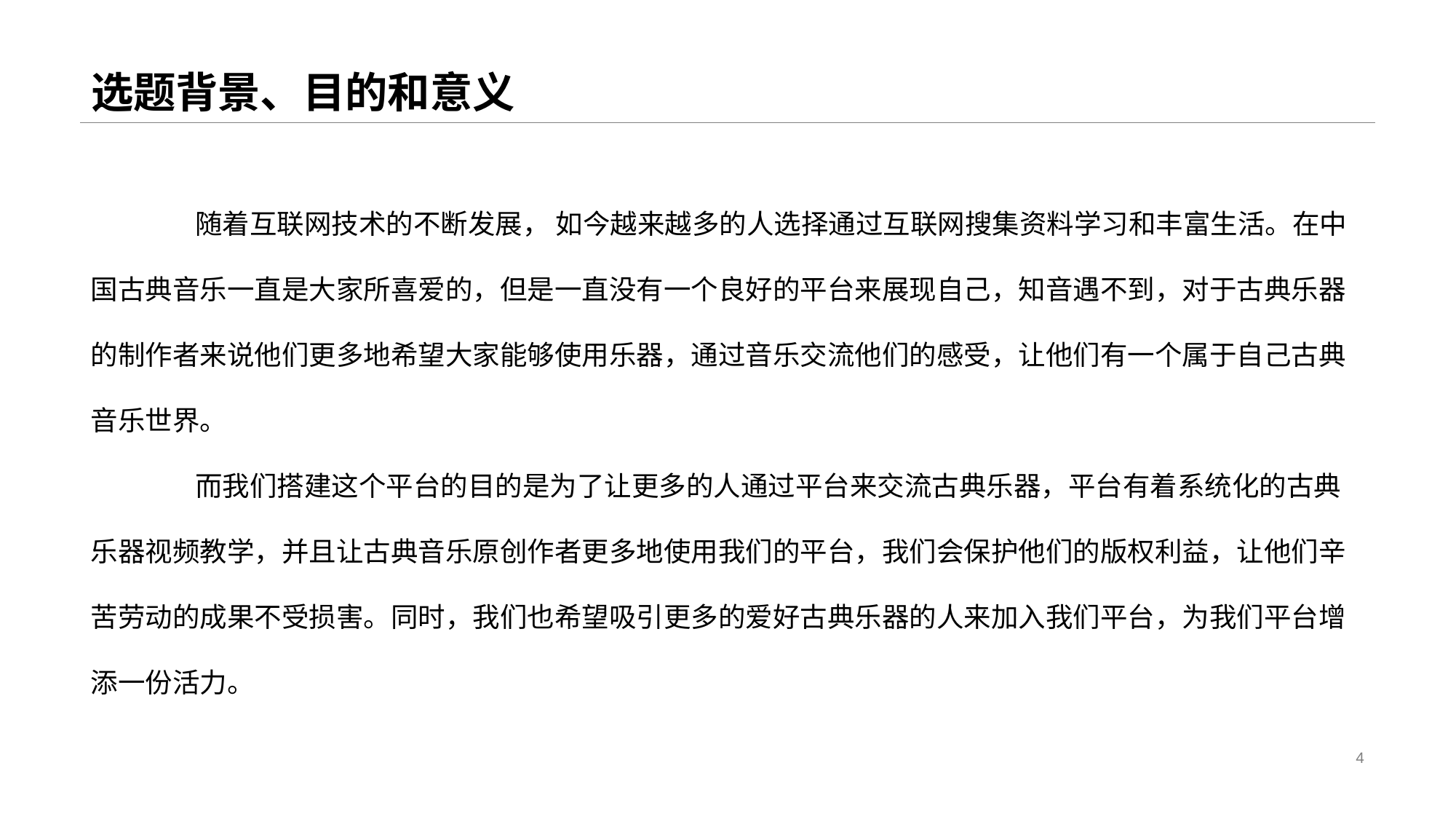

# 选题背景、目的和意义
       随着互联网技术的不断发展， 如今越来越多的人选择通过互联网搜集资料学习和丰富生活。在中国古典音乐一直是大家所喜爱的，但是一直没有一个良好的平台来展现自己，知音遇不到，对于古典乐器的制作者来说他们更多地希望大家能够使用乐器，通过音乐交流他们的感受，让他们有一个属于自己古典音乐世界。
       而我们搭建这个平台的目的是为了让更多的人通过平台来交流古典乐器，平台有着系统化的古典乐器视频教学，并且让古典音乐原创作者更多地使用我们的平台，我们会保护他们的版权利益，让他们辛苦劳动的成果不受损害。同时，我们也希望吸引更多的爱好古典乐器的人来加入我们平台，为我们平台增添一份活力。
4